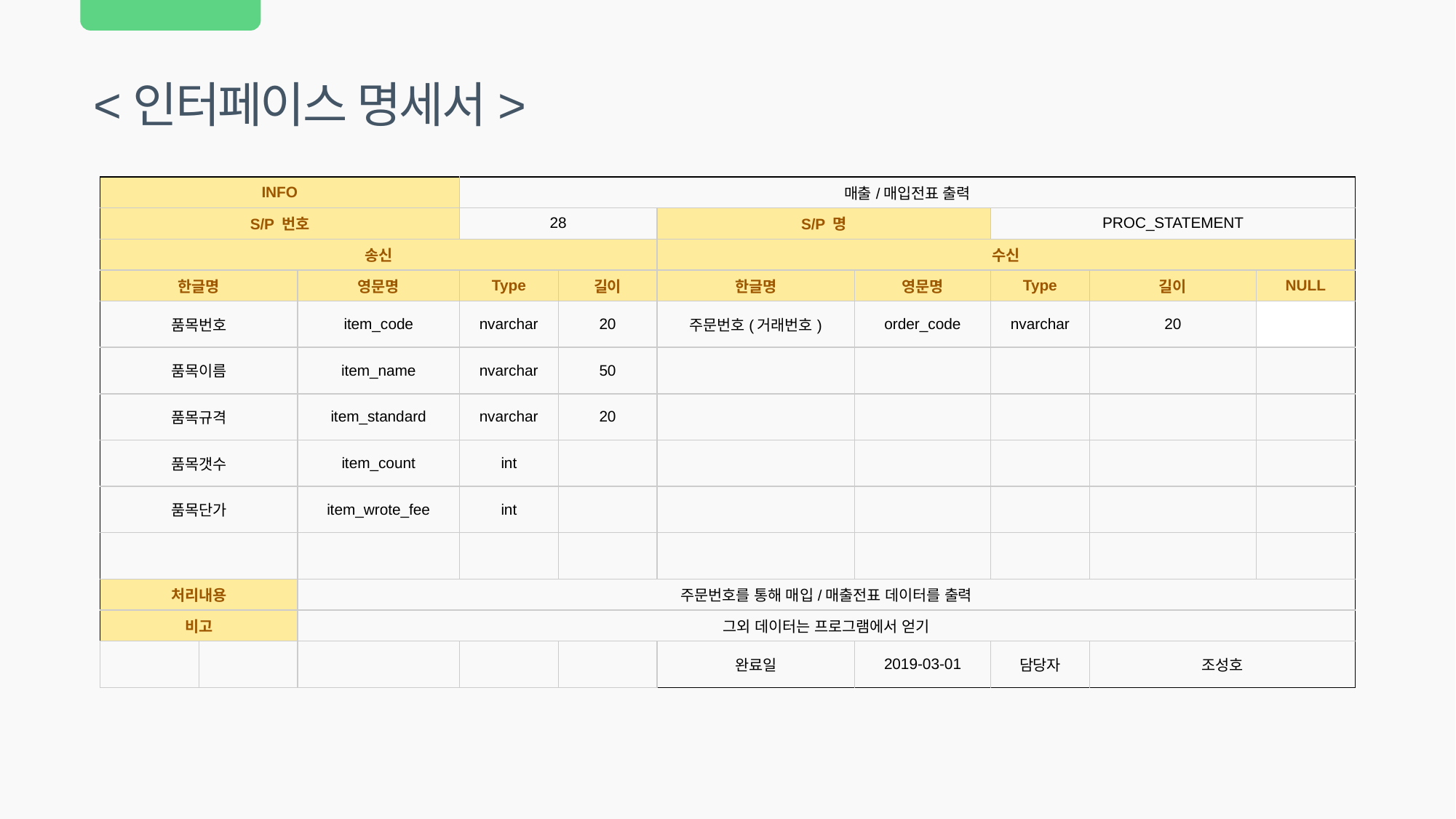

<인터페이스 명세서>
| INFO |  |  | 매출/매입전표 출력 |  |  |  |  |  |  |
| --- | --- | --- | --- | --- | --- | --- | --- | --- | --- |
| S/P 번호 |  |  | 28 |  | S/P 명 |  | PROC\_STATEMENT |  |  |
| 송신 |  |  |  |  | 수신 |  |  |  |  |
| 한글명 |  | 영문명 | Type | 길이 | 한글명 | 영문명 | Type | 길이 | NULL |
| 품목번호 |  | item\_code | nvarchar | 20 | 주문번호(거래번호) | order\_code | nvarchar | 20 |  |
| 품목이름 |  | item\_name | nvarchar | 50 |  |  |  |  |  |
| 품목규격 |  | item\_standard | nvarchar | 20 |  |  |  |  |  |
| 품목갯수 |  | item\_count | int |  |  |  |  |  |  |
| 품목단가 |  | item\_wrote\_fee | int |  |  |  |  |  |  |
|  |  |  |  |  |  |  |  |  |  |
| 처리내용 |  | 주문번호를 통해 매입/매출전표 데이터를 출력 |  |  |  |  |  |  |  |
| 비고 |  | 그외 데이터는 프로그램에서 얻기 |  |  |  |  |  |  |  |
|  |  |  |  |  | 완료일 | 2019-03-01 | 담당자 | 조성호 |  |